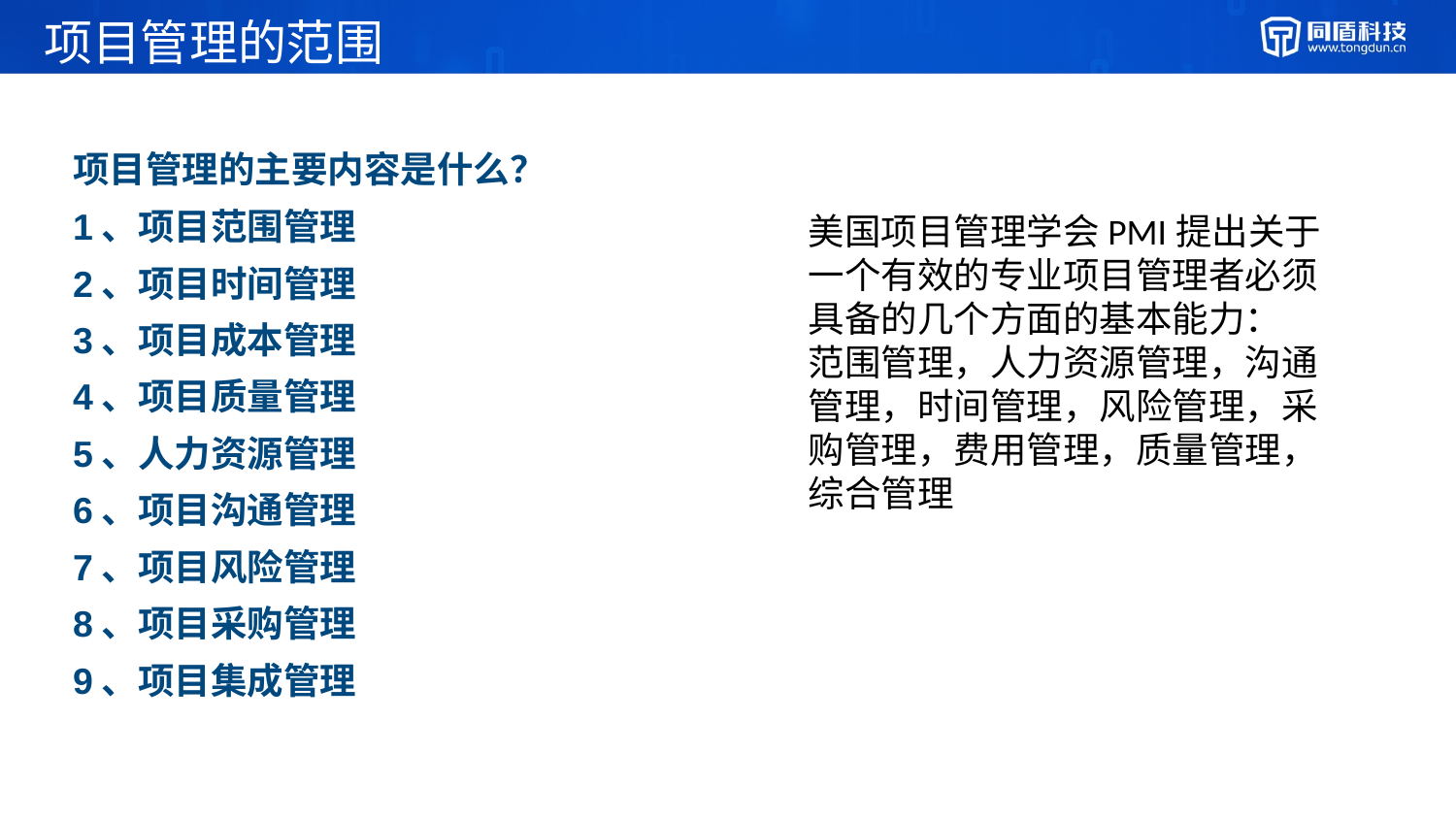

# 项目管理的范围
项目管理的主要内容是什么？
1、项目范围管理
2、项目时间管理
3、项目成本管理
4、项目质量管理
5、人力资源管理
6、项目沟通管理
7、项目风险管理
8、项目采购管理
9、项目集成管理

美国项目管理学会PMI提出关于一个有效的专业项目管理者必须具备的几个方面的基本能力：
范围管理，人力资源管理，沟通管理，时间管理，风险管理，采购管理，费用管理，质量管理，综合管理